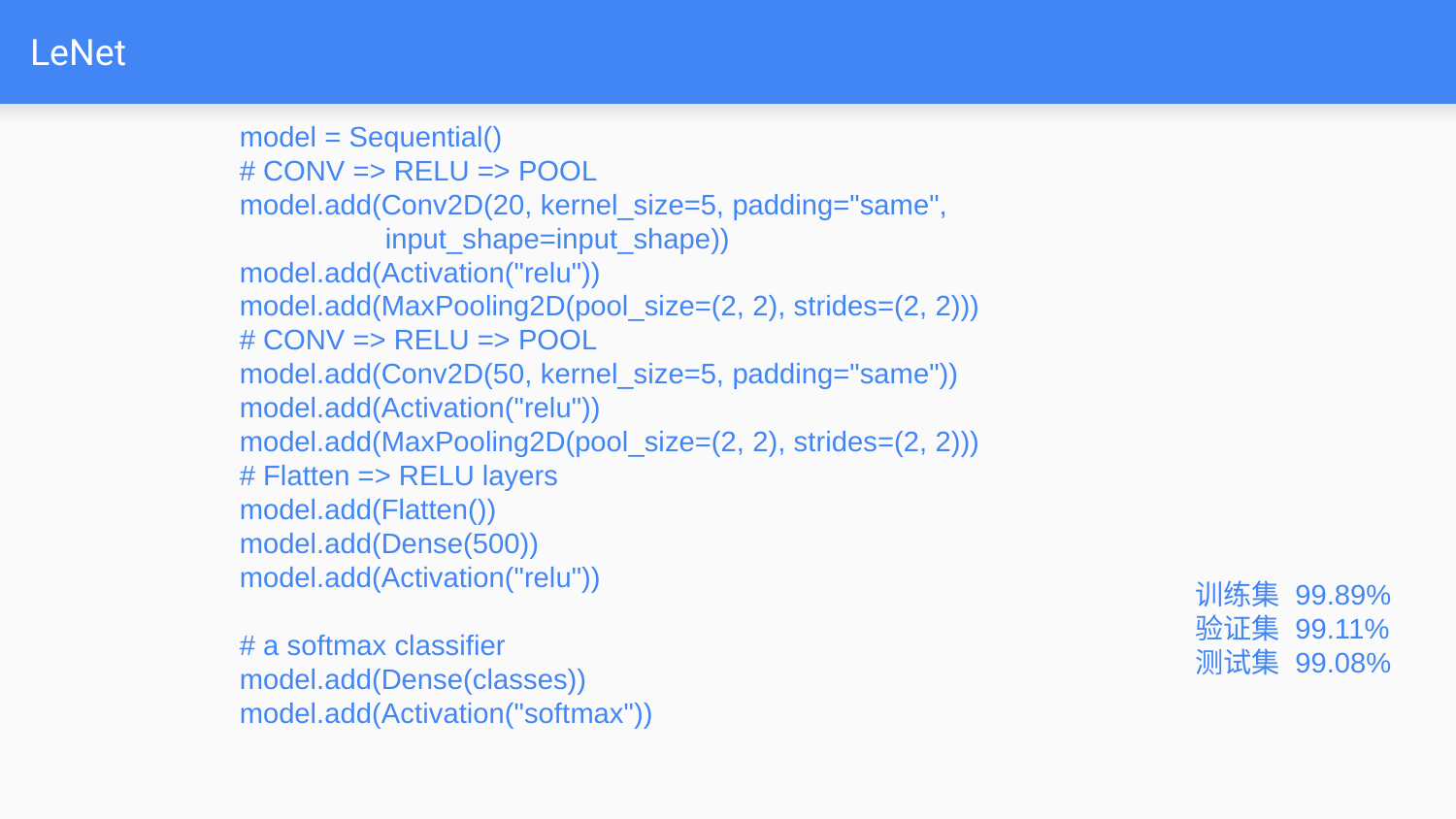

# LeNet
		model = Sequential()
		# CONV => RELU => POOL
		model.add(Conv2D(20, kernel_size=5, padding="same",
			input_shape=input_shape))
		model.add(Activation("relu"))
		model.add(MaxPooling2D(pool_size=(2, 2), strides=(2, 2)))
		# CONV => RELU => POOL
		model.add(Conv2D(50, kernel_size=5, padding="same"))
		model.add(Activation("relu"))
		model.add(MaxPooling2D(pool_size=(2, 2), strides=(2, 2)))
		# Flatten => RELU layers
		model.add(Flatten())
		model.add(Dense(500))
		model.add(Activation("relu"))

		# a softmax classifier
		model.add(Dense(classes))
		model.add(Activation("softmax"))
训练集 99.89%
验证集 99.11%
测试集 99.08%